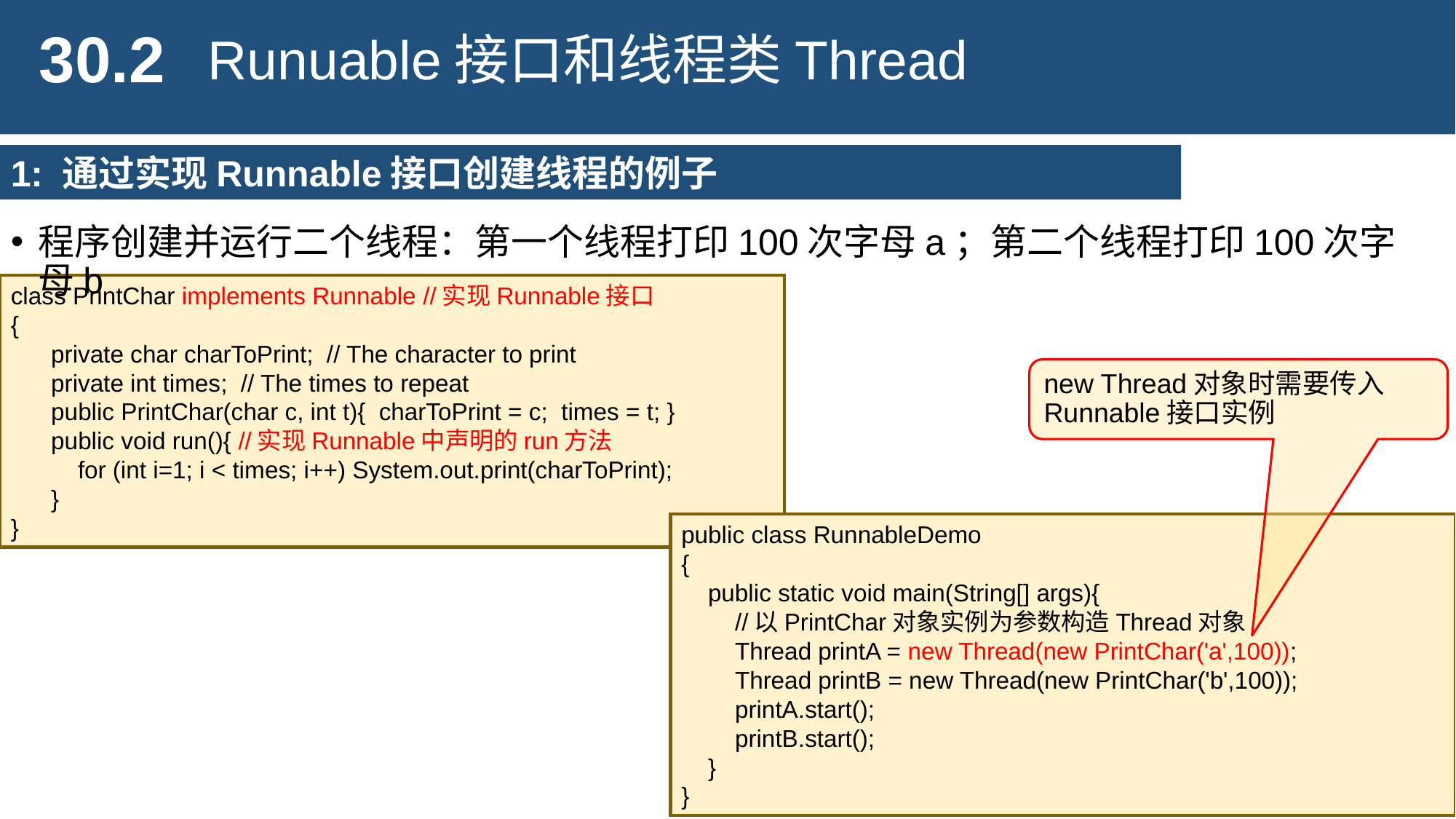

30.2
Runuable接口和线程类Thread
1: 通过实现Runnable接口创建线程的例子
程序创建并运行二个线程：第一个线程打印100次字母a；第二个线程打印100次字母b
class PrintChar implements Runnable //实现Runnable接口
{
      private char charToPrint;  // The character to print
      private int times;  // The times to repeat
      public PrintChar(char c, int t){  charToPrint = c;  times = t; }
      public void run(){ //实现Runnable中声明的run方法
          for (int i=1; i < times; i++) System.out.print(charToPrint);
      }
}
new Thread对象时需要传入Runnable接口实例
public class RunnableDemo
{
    public static void main(String[] args){
        //以PrintChar对象实例为参数构造Thread对象
        Thread printA = new Thread(new PrintChar('a',100));
        Thread printB = new Thread(new PrintChar('b',100));
        printA.start();
        printB.start();
    }
}